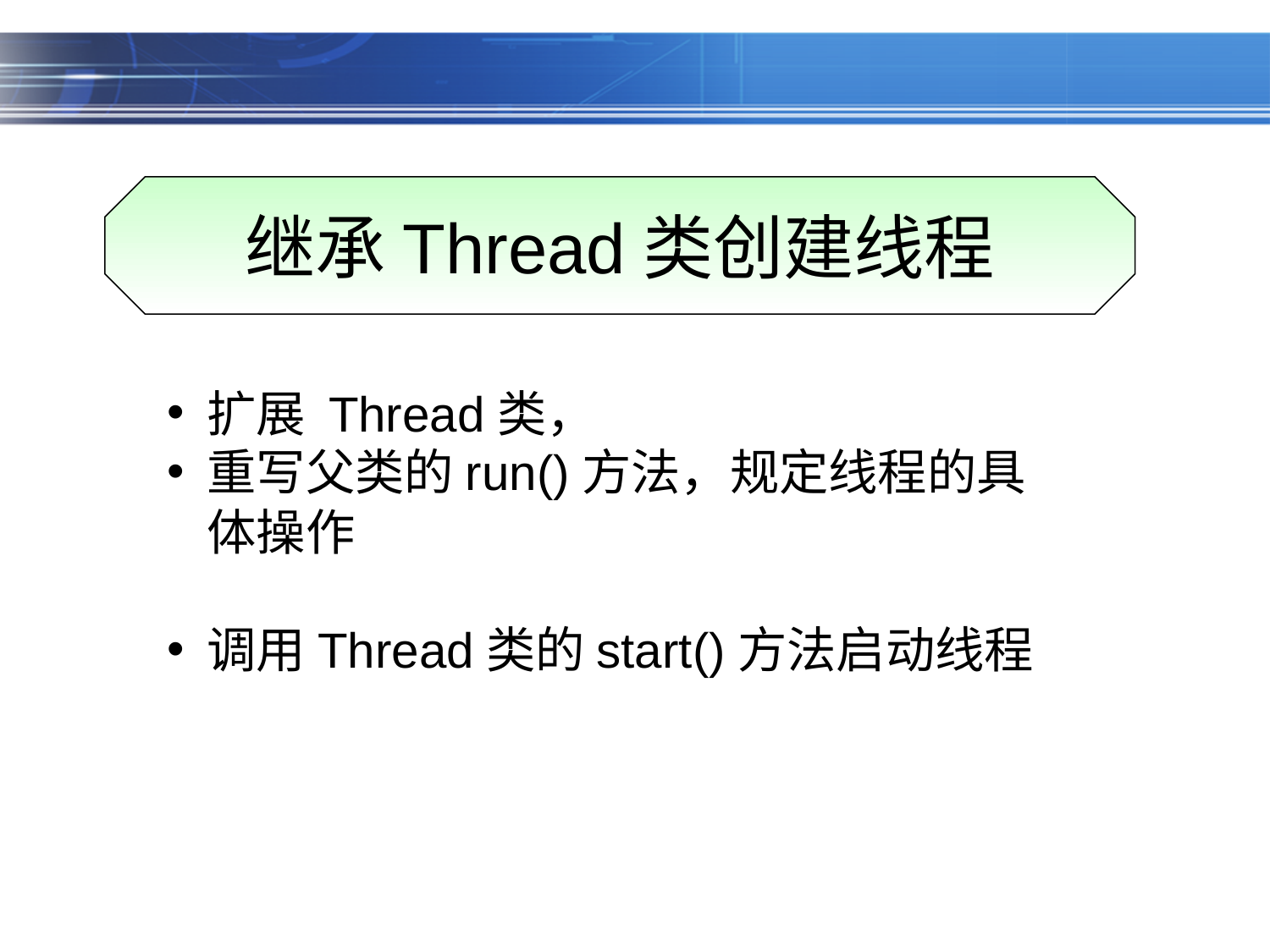

继承Thread类创建线程
扩展 Thread类，
重写父类的run()方法，规定线程的具体操作

调用Thread类的start()方法启动线程